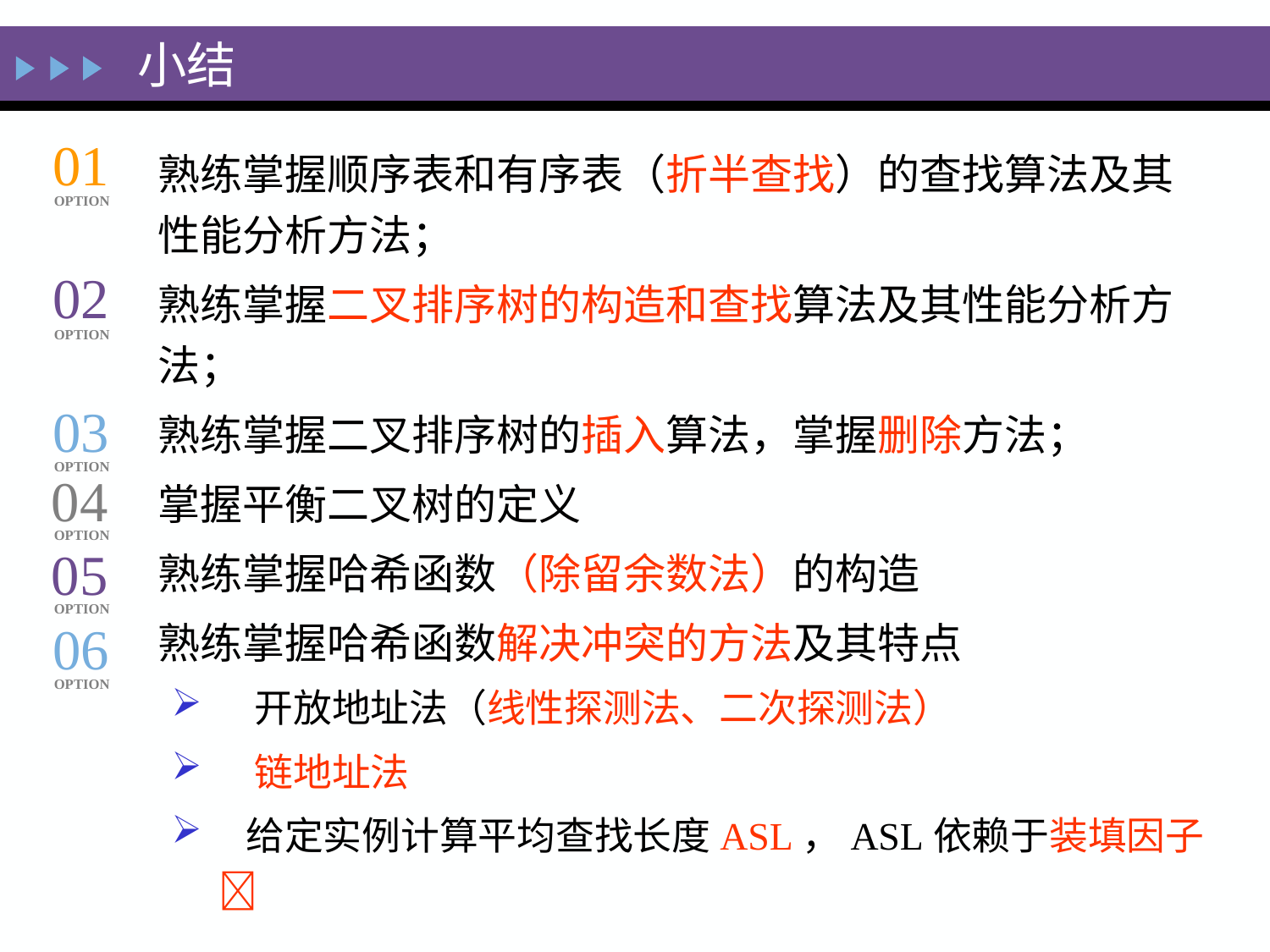

小结
01
OPTION
熟练掌握顺序表和有序表（折半查找）的查找算法及其性能分析方法；
熟练掌握二叉排序树的构造和查找算法及其性能分析方法；
熟练掌握二叉排序树的插入算法，掌握删除方法；
掌握平衡二叉树的定义
熟练掌握哈希函数（除留余数法）的构造
熟练掌握哈希函数解决冲突的方法及其特点
   开放地址法（线性探测法、二次探测法）
   链地址法
  给定实例计算平均查找长度ASL，ASL依赖于装填因子α

02
OPTION
03
OPTION
04
OPTION
05
OPTION
06
OPTION